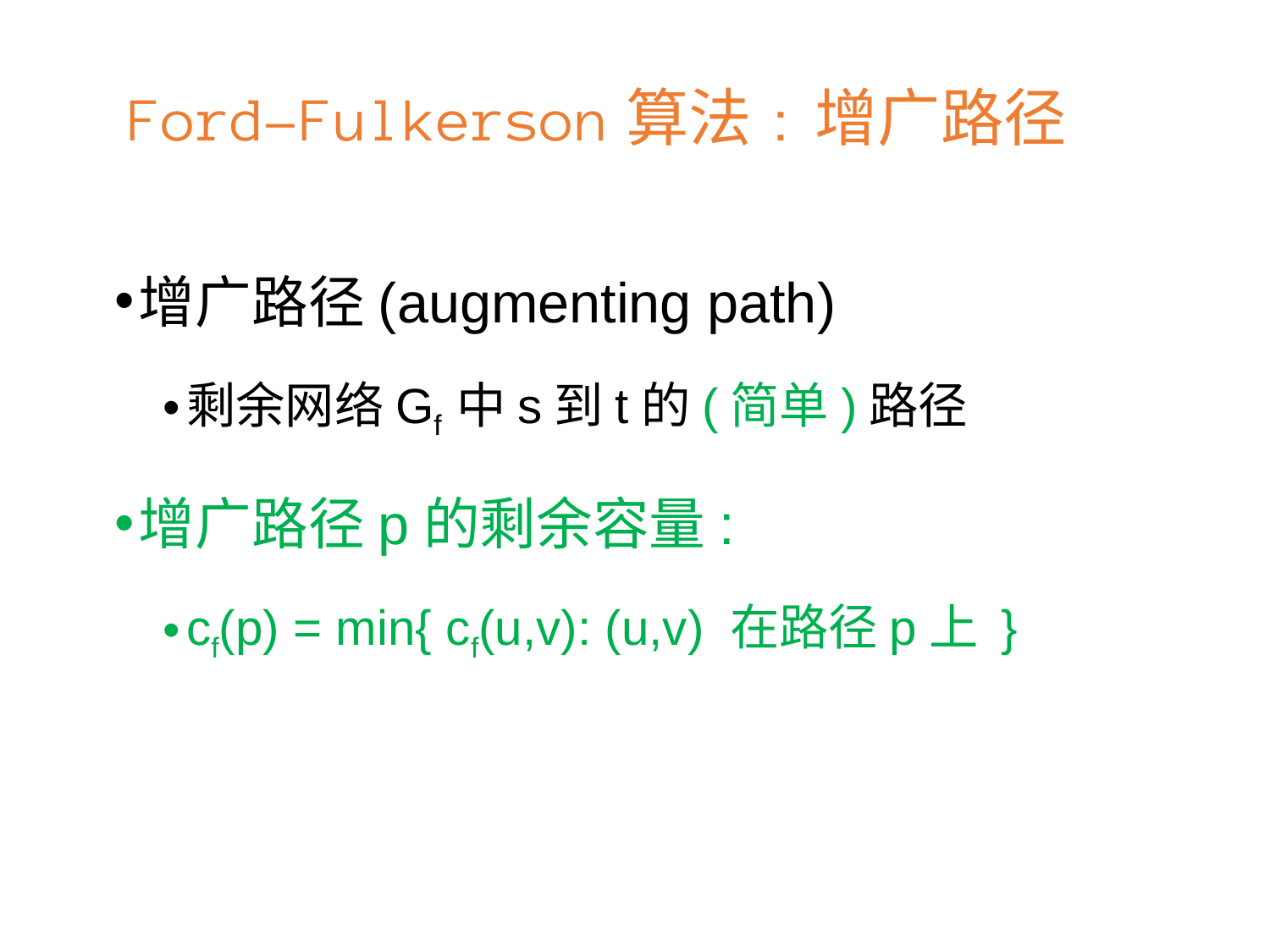

Ford-Fulkerson算法:增广路径
增广路径(augmenting path)
剩余网络Gf 中s到t的(简单)路径
增广路径p的剩余容量:
cf(p) = min{ cf(u,v): (u,v) 在路径p上 }